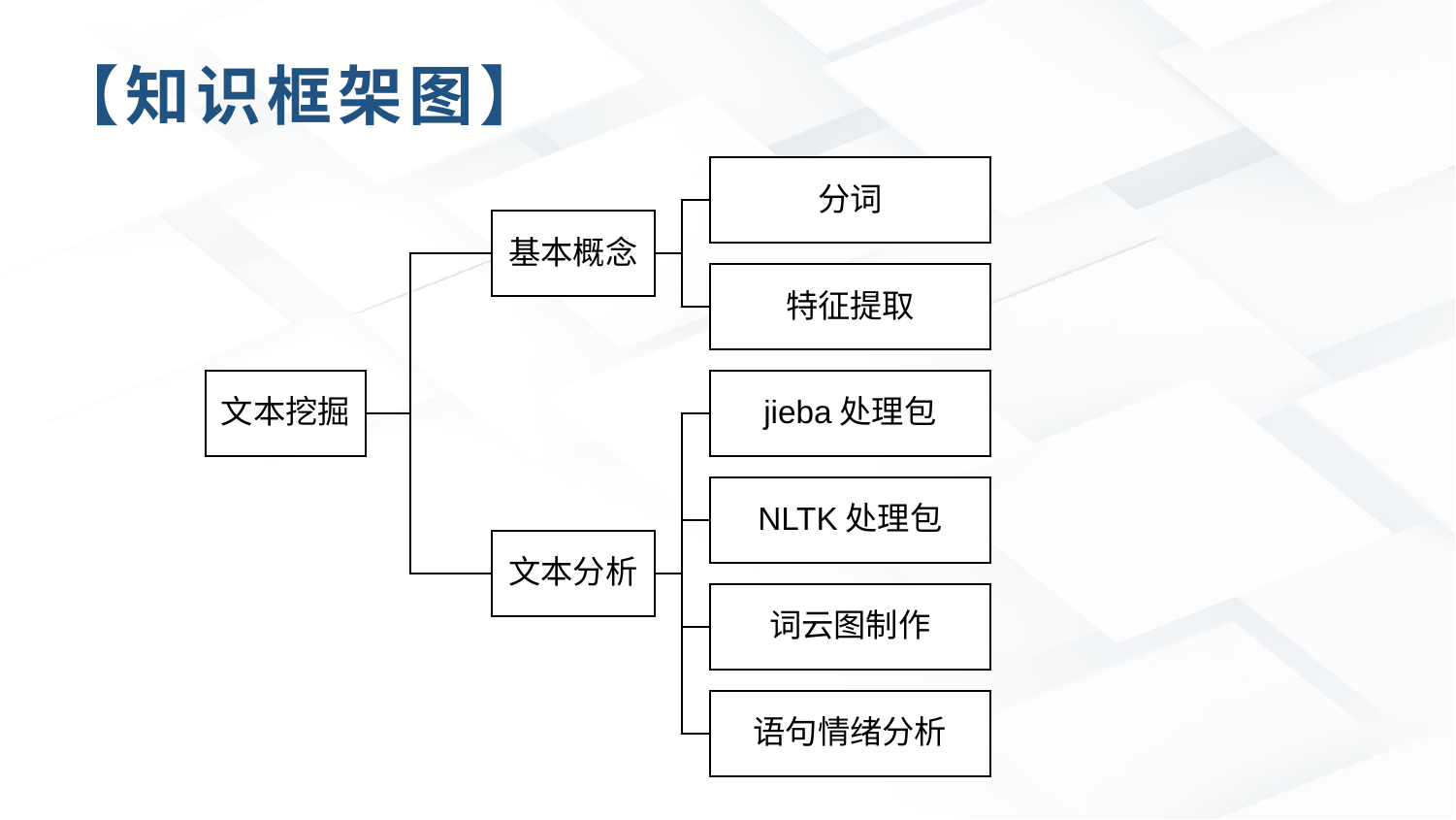

【知识框架图】

文本挖掘
基本概念
分词
特征提取
文本分析
jieba处理包
NLTK处理包
词云图制作
语句情绪分析